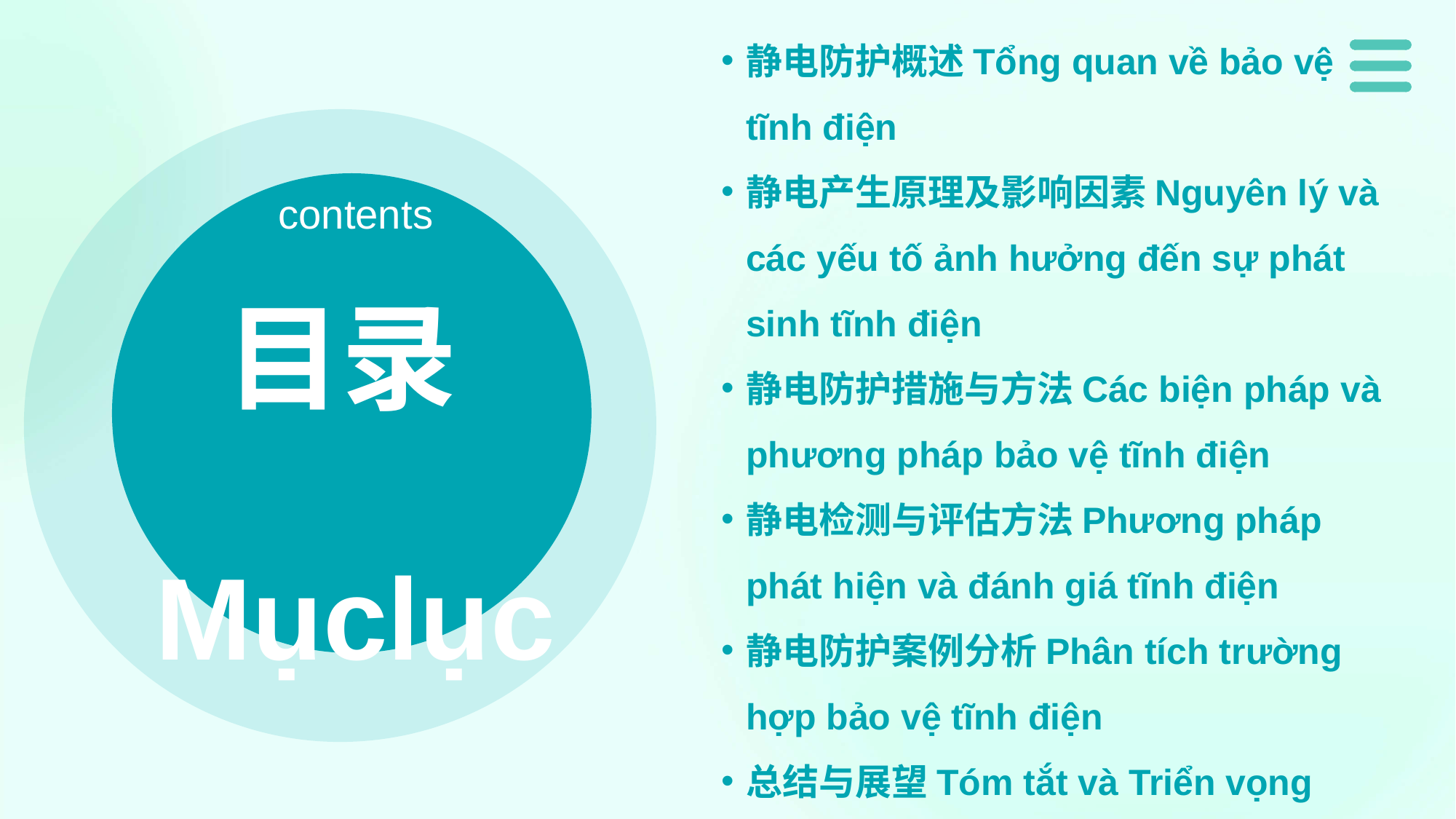

静电防护概述Tổng quan về bảo vệ tĩnh điện
静电产生原理及影响因素Nguyên lý và các yếu tố ảnh hưởng đến sự phát sinh tĩnh điện
静电防护措施与方法Các biện pháp và phương pháp bảo vệ tĩnh điện
静电检测与评估方法Phương pháp phát hiện và đánh giá tĩnh điện
静电防护案例分析Phân tích trường hợp bảo vệ tĩnh điện
总结与展望Tóm tắt và Triển vọng

contents
目录Mụclục